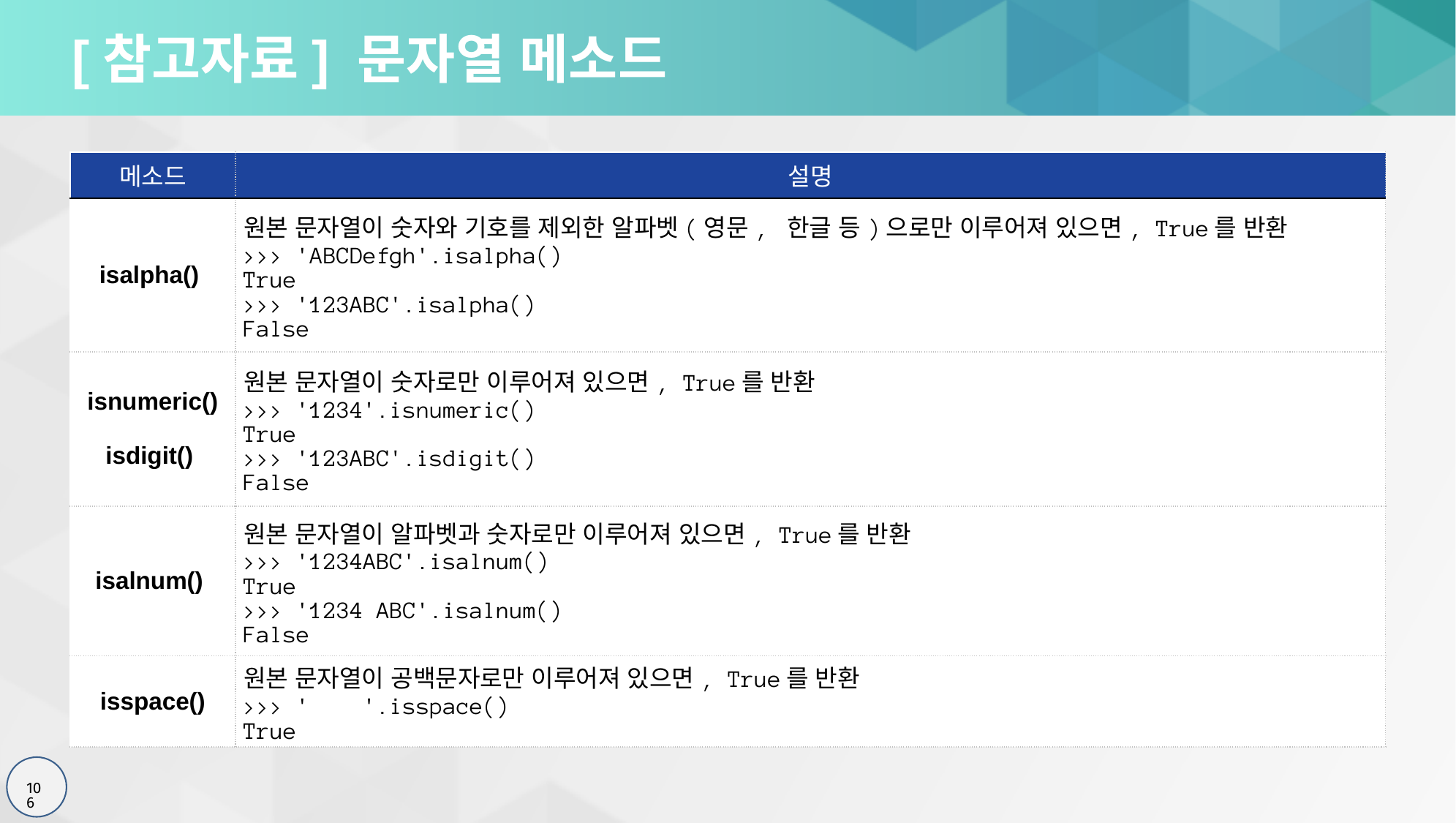

# [참고자료] 문자열 메소드
| 메소드 | 설명 |
| --- | --- |
| isalpha() | 원본 문자열이 숫자와 기호를 제외한 알파벳(영문, 한글 등)으로만 이루어져 있으면, True를 반환 >>> 'ABCDefgh'.isalpha() True >>> '123ABC'.isalpha() False |
| isnumeric() isdigit() | 원본 문자열이 숫자로만 이루어져 있으면, True를 반환 >>> '1234'.isnumeric() True >>> '123ABC'.isdigit() False |
| isalnum() | 원본 문자열이 알파벳과 숫자로만 이루어져 있으면, True를 반환  >>> '1234ABC'.isalnum() True >>> '1234 ABC'.isalnum() False |
| isspace() | 원본 문자열이 공백문자로만 이루어져 있으면, True를 반환 >>> ' '.isspace() True |